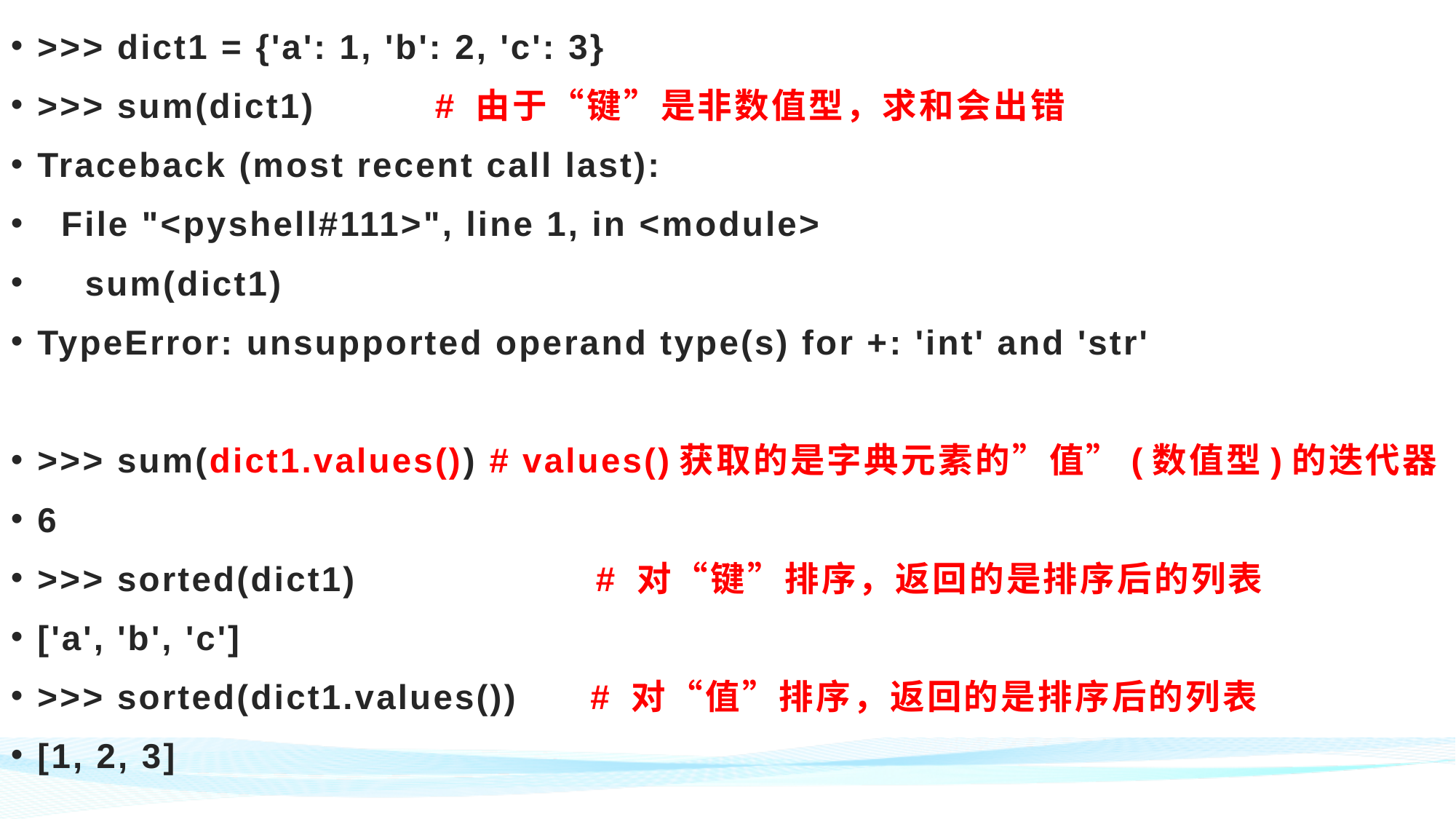

>>> dict1 = {'a': 1, 'b': 2, 'c': 3}
>>> sum(dict1)          # 由于“键”是非数值型，求和会出错
Traceback (most recent call last):
  File "<pyshell#111>", line 1, in <module>
    sum(dict1)
TypeError: unsupported operand type(s) for +: 'int' and 'str'

>>> sum(dict1.values()) # values()获取的是字典元素的”值”(数值型)的迭代器
6
>>> sorted(dict1)                    # 对“键”排序，返回的是排序后的列表
['a', 'b', 'c']
>>> sorted(dict1.values())      # 对“值”排序，返回的是排序后的列表
[1, 2, 3]
22